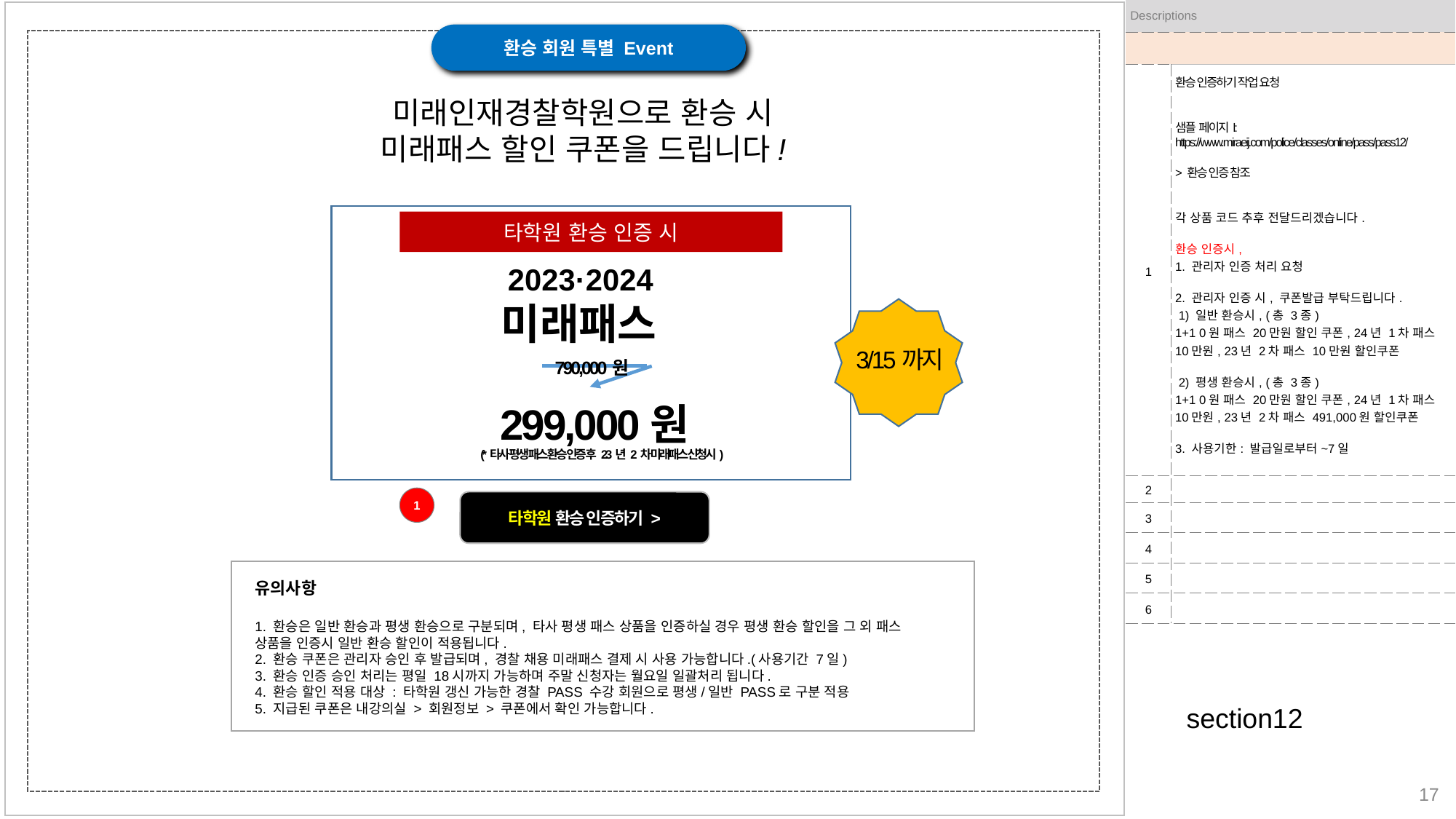

| Descriptions |  |
| --- | --- |
|  |  |
| 1 | 환승 인증하기 작업 요청 샘플 페이지l: https://www.miraeij.com/police/classes/online/pass/pass12/ > 환승 인증 참조 각 상품 코드 추후 전달드리겠습니다. 환승 인증시, 1. 관리자 인증 처리 요청 2. 관리자 인증 시, 쿠폰발급 부탁드립니다. 1) 일반 환승시, (총 3종) 1+1 0원 패스 20만원 할인 쿠폰, 24년 1차 패스 10만원, 23년 2차 패스 10만원 할인쿠폰 2) 평생 환승시, (총 3종) 1+1 0원 패스 20만원 할인 쿠폰, 24년 1차 패스 10만원, 23년 2차 패스 491,000원 할인쿠폰 3. 사용기한: 발급일로부터~7일 |
| 2 |  |
| 3 |  |
| 4 |  |
| 5 |  |
| 6 |  |

환승 회원 특별 Event
미래인재경찰학원으로 환승 시
미래패스 할인 쿠폰을 드립니다!

타학원 환승 인증 시
2023·2024
미래패스

3/15까지
790,000원
299,000원
(*타사 평생 패스 환승 인증 후 23년 2차 미래패스 신청시)
1
타학원 환승 인증하기 >

유의사항

1. 환승은 일반 환승과 평생 환승으로 구분되며, 타사 평생 패스 상품을 인증하실 경우 평생 환승 할인을 그 외 패스 상품을 인증시 일반 환승 할인이 적용됩니다.
2. 환승 쿠폰은 관리자 승인 후 발급되며, 경찰 채용 미래패스 결제 시 사용 가능합니다.(사용기간 7일)
3. 환승 인증 승인 처리는 평일 18시까지 가능하며 주말 신청자는 월요일 일괄처리 됩니다.
4. 환승 할인 적용 대상 : 타학원 갱신 가능한 경찰 PASS 수강 회원으로 평생/일반 PASS로 구분 적용
5. 지급된 쿠폰은 내강의실 > 회원정보 > 쿠폰에서 확인 가능합니다.
section12
17